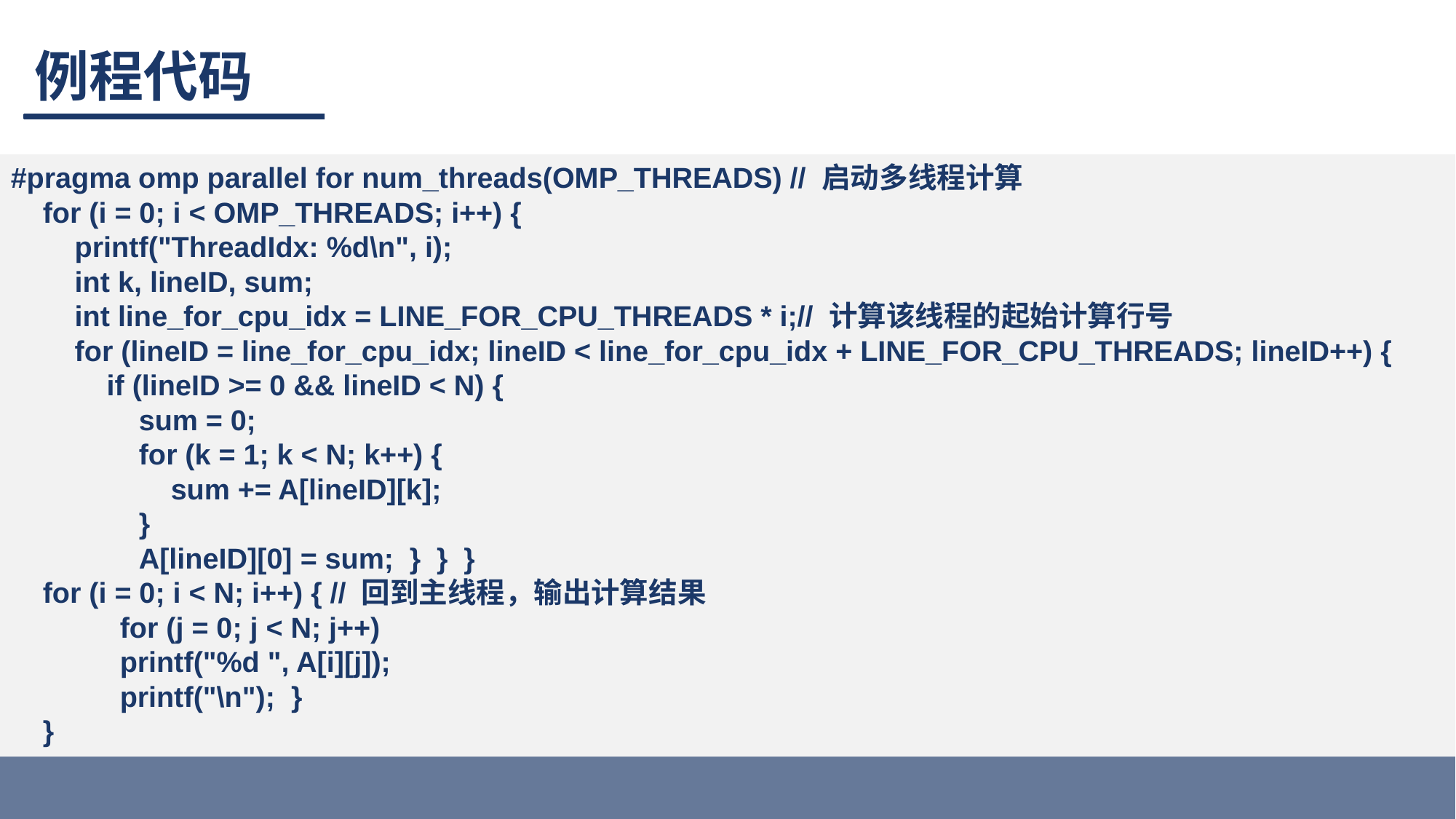

# 例程代码

#pragma omp parallel for num_threads(OMP_THREADS) // 启动多线程计算
    for (i = 0; i < OMP_THREADS; i++) {
        printf("ThreadIdx: %d\n", i);
        int k, lineID, sum;
        int line_for_cpu_idx = LINE_FOR_CPU_THREADS * i;// 计算该线程的起始计算行号
        for (lineID = line_for_cpu_idx; lineID < line_for_cpu_idx + LINE_FOR_CPU_THREADS; lineID++) {
            if (lineID >= 0 && lineID < N) {
                sum = 0;
                for (k = 1; k < N; k++) {
                    sum += A[lineID][k];
                }
                A[lineID][0] = sum;  }  }  }
    for (i = 0; i < N; i++) { // 回到主线程，输出计算结果
    	for (j = 0; j < N; j++)
        	printf("%d ", A[i][j]);
     	printf("\n");  }
    }